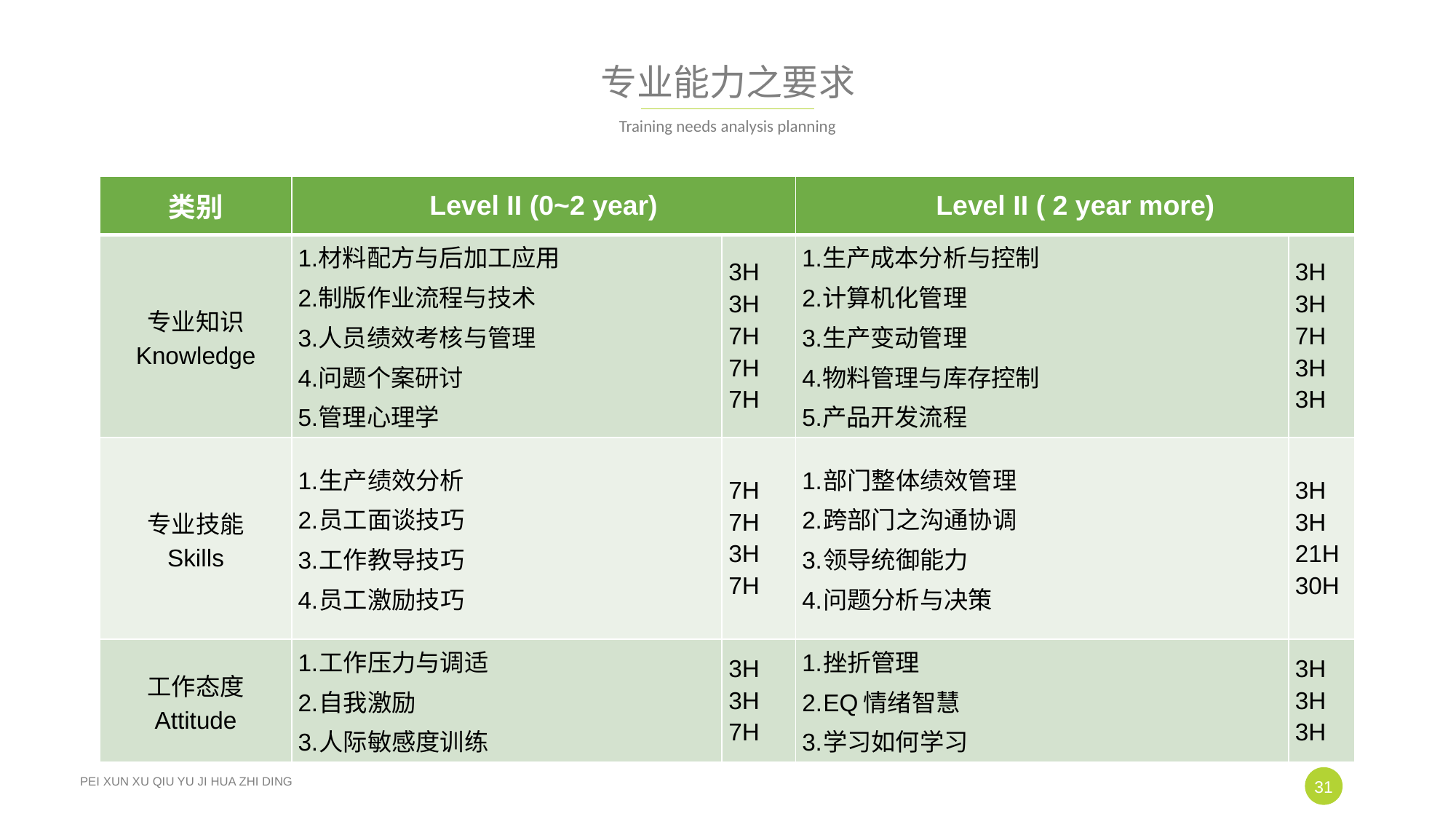

# 专业能力之要求
Training needs analysis planning
| 类别 | Level II (0~2 year) |  | Level II ( 2 year more) |  |
| --- | --- | --- | --- | --- |
| 专业知识 Knowledge | 材料配方与后加工应用 制版作业流程与技术 人员绩效考核与管理 问题个案研讨 管理心理学 | 3H 3H 7H 7H 7H | 生产成本分析与控制 计算机化管理 生产变动管理 物料管理与库存控制 产品开发流程 | 3H 3H 7H 3H 3H |
| 专业技能 Skills | 生产绩效分析 员工面谈技巧 工作教导技巧 员工激励技巧 | 7H 7H 3H 7H | 部门整体绩效管理 跨部门之沟通协调 领导统御能力 问题分析与决策 | 3H 3H 21H 30H |
| 工作态度 Attitude | 工作压力与调适 自我激励 人际敏感度训练 | 3H 3H 7H | 挫折管理 EQ情绪智慧 学习如何学习 | 3H 3H 3H |